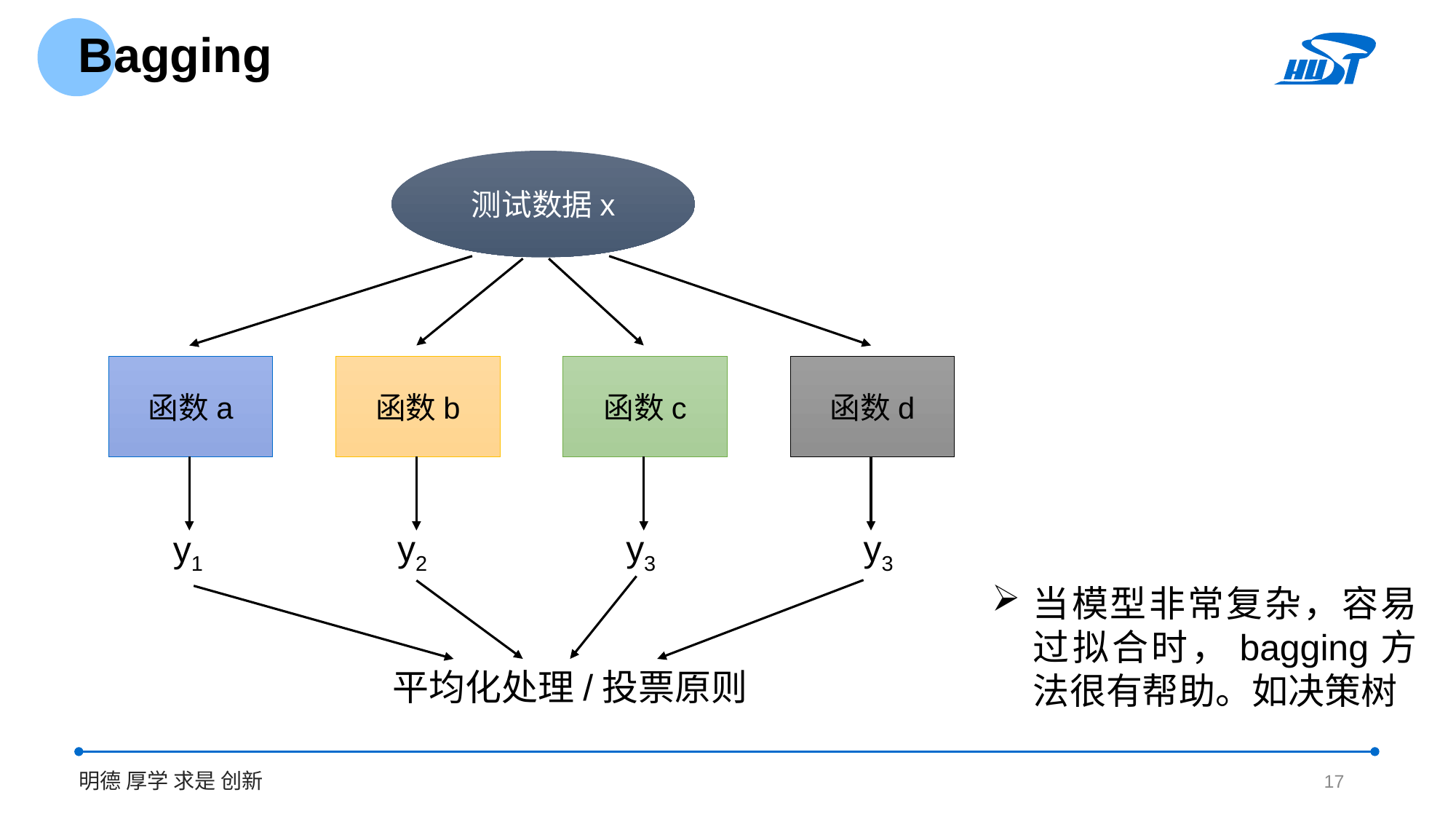

Bagging
测试数据x
函数a
函数b
函数c
函数d
y3
y2
y3
y1
当模型非常复杂，容易过拟合时，bagging方法很有帮助。如决策树
平均化处理/投票原则
17